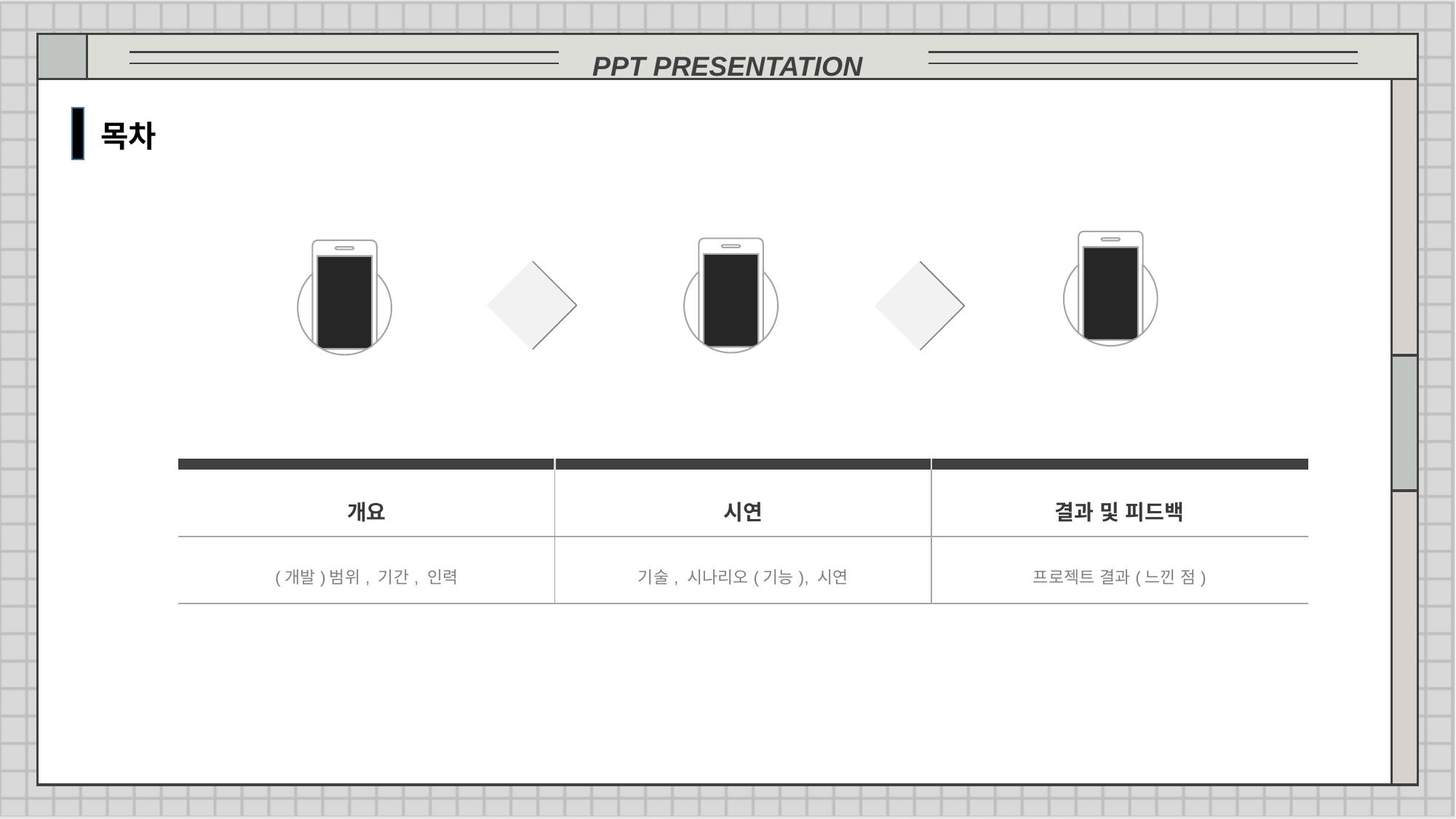

PPT PRESENTATION

목차

|  |  |  |
| --- | --- | --- |
| 개요 | 시연 | 결과 및 피드백 |
| (개발)범위, 기간, 인력 | 기술, 시나리오(기능), 시연 | 프로젝트 결과(느낀 점) |